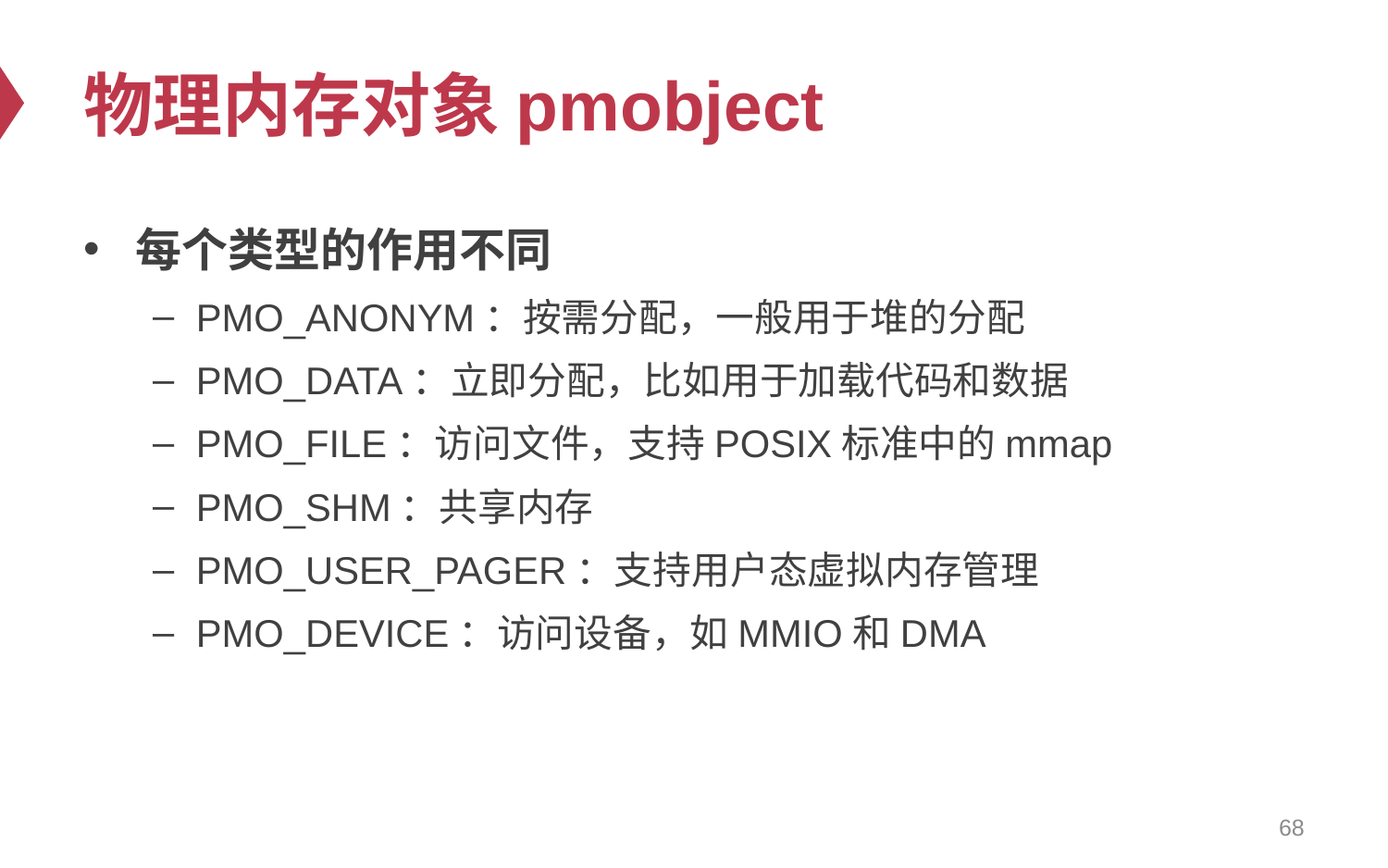

# 物理内存对象pmobject
每个类型的作用不同
PMO_ANONYM：按需分配，一般用于堆的分配
PMO_DATA：立即分配，比如用于加载代码和数据
PMO_FILE：访问文件，支持POSIX标准中的mmap
PMO_SHM：共享内存
PMO_USER_PAGER：支持用户态虚拟内存管理
PMO_DEVICE：访问设备，如MMIO和DMA
68